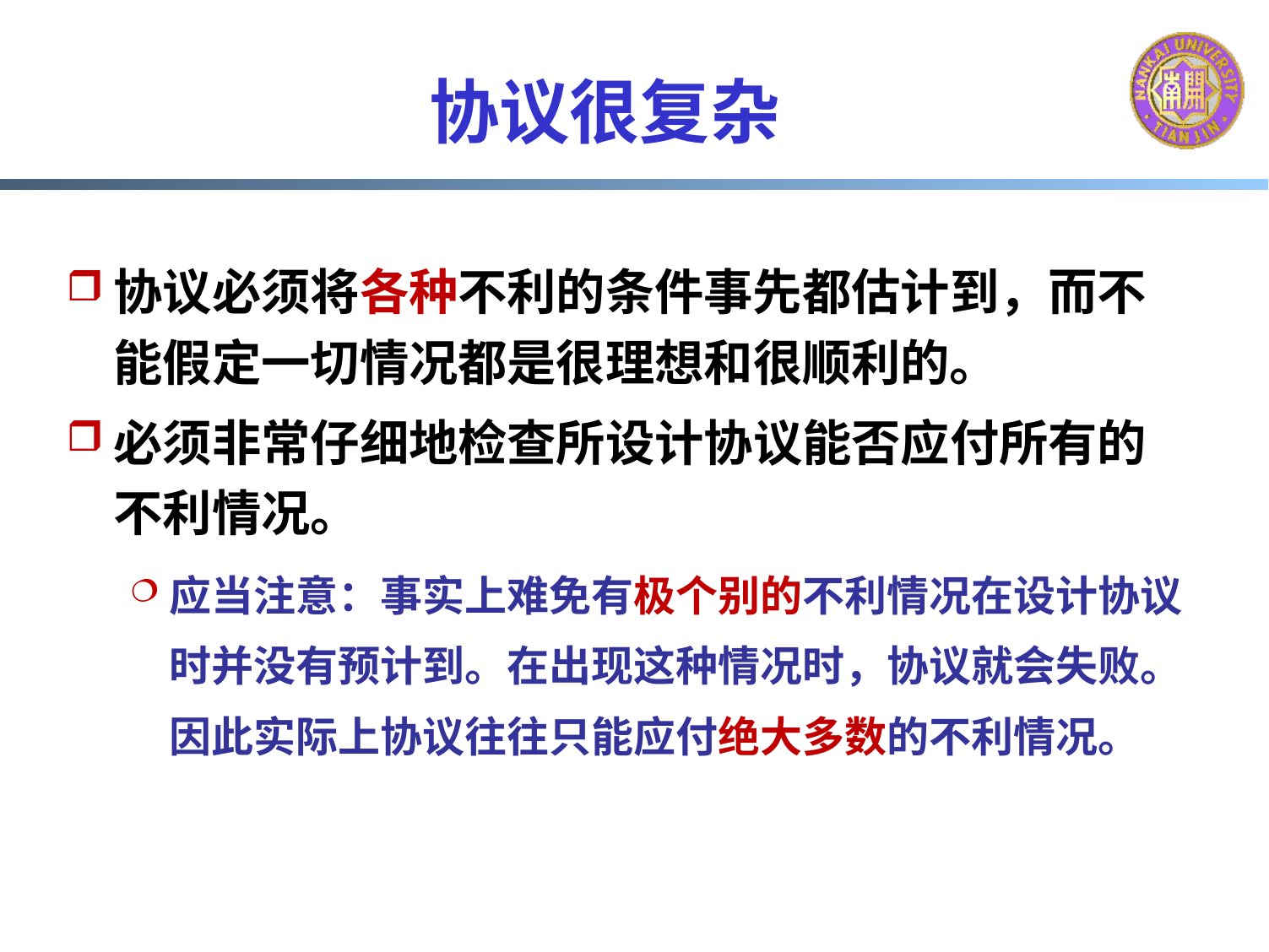

# 协议很复杂
协议必须将各种不利的条件事先都估计到，而不能假定一切情况都是很理想和很顺利的。
必须非常仔细地检查所设计协议能否应付所有的不利情况。
应当注意：事实上难免有极个别的不利情况在设计协议时并没有预计到。在出现这种情况时，协议就会失败。因此实际上协议往往只能应付绝大多数的不利情况。